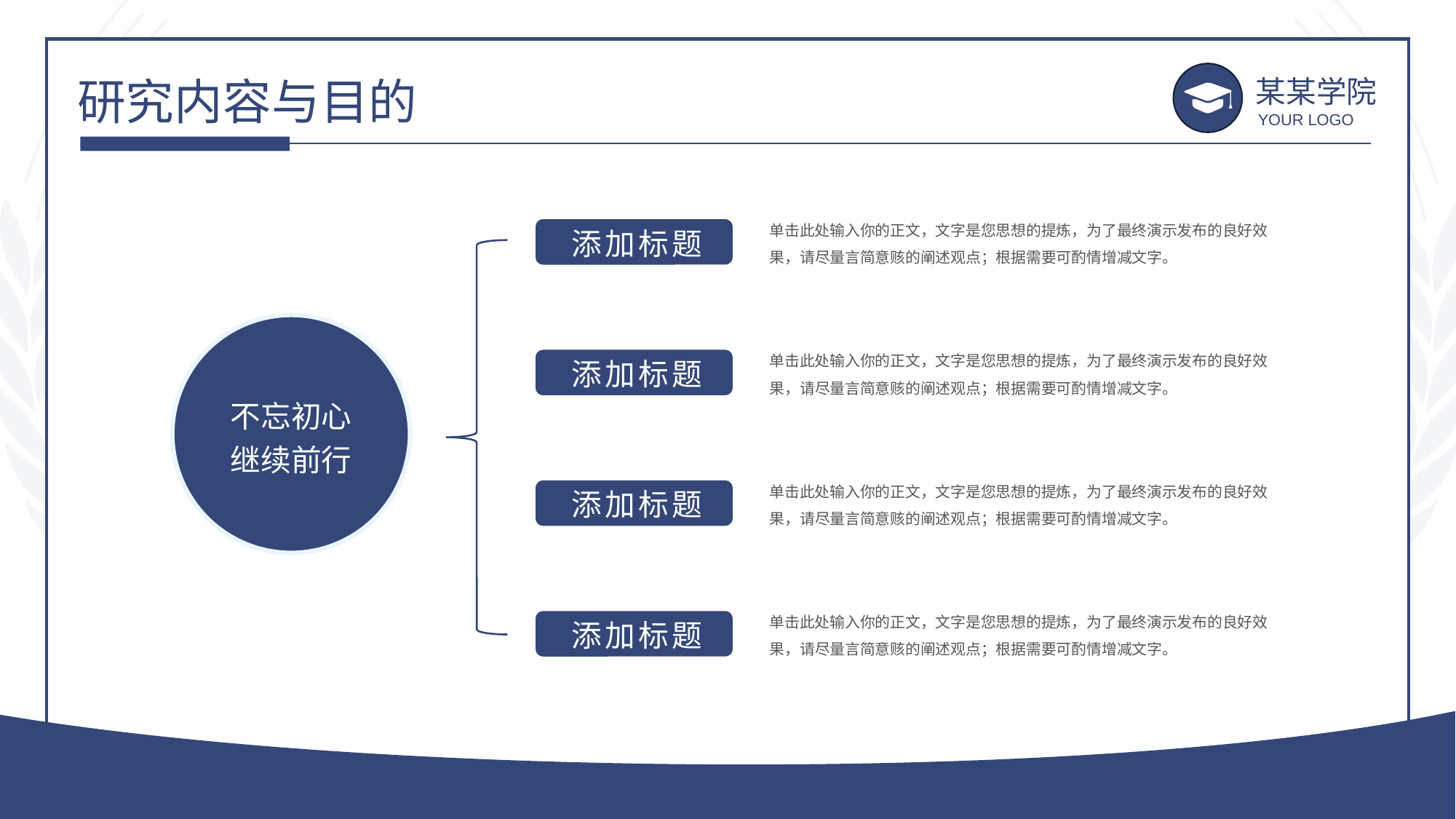

研究内容与目的
某某学院

YOUR LOGO

单击此处输入你的正文，文字是您思想的提炼，为了最终演示发布的良好效果，请尽量言简意赅的阐述观点；根据需要可酌情增减文字。

添加标题

不忘初心 继续前行
单击此处输入你的正文，文字是您思想的提炼，为了最终演示发布的良好效果，请尽量言简意赅的阐述观点；根据需要可酌情增减文字。

添加标题
单击此处输入你的正文，文字是您思想的提炼，为了最终演示发布的良好效果，请尽量言简意赅的阐述观点；根据需要可酌情增减文字。

添加标题
单击此处输入你的正文，文字是您思想的提炼，为了最终演示发布的良好效果，请尽量言简意赅的阐述观点；根据需要可酌情增减文字。

添加标题